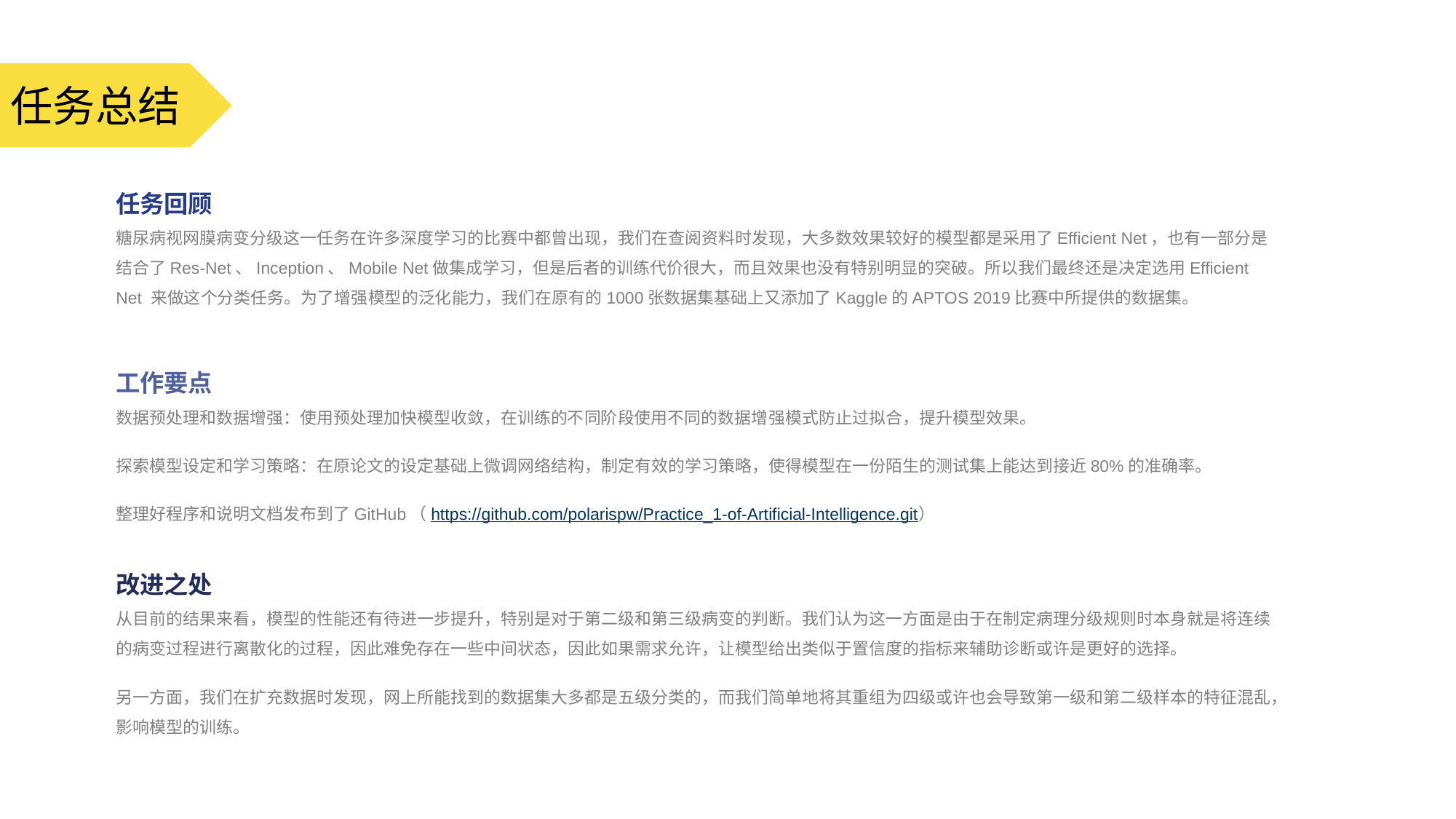

任务总结
任务回顾
糖尿病视网膜病变分级这一任务在许多深度学习的比赛中都曾出现，我们在查阅资料时发现，大多数效果较好的模型都是采用了Efficient Net，也有一部分是结合了Res-Net、Inception、Mobile Net做集成学习，但是后者的训练代价很大，而且效果也没有特别明显的突破。所以我们最终还是决定选用Efficient Net 来做这个分类任务。为了增强模型的泛化能力，我们在原有的1000张数据集基础上又添加了Kaggle的APTOS 2019比赛中所提供的数据集。
工作要点
数据预处理和数据增强：使用预处理加快模型收敛，在训练的不同阶段使用不同的数据增强模式防止过拟合，提升模型效果。
探索模型设定和学习策略：在原论文的设定基础上微调网络结构，制定有效的学习策略，使得模型在一份陌生的测试集上能达到接近80%的准确率。
整理好程序和说明文档发布到了GitHub（https://github.com/polarispw/Practice_1-of-Artificial-Intelligence.git）
改进之处
从目前的结果来看，模型的性能还有待进一步提升，特别是对于第二级和第三级病变的判断。我们认为这一方面是由于在制定病理分级规则时本身就是将连续的病变过程进行离散化的过程，因此难免存在一些中间状态，因此如果需求允许，让模型给出类似于置信度的指标来辅助诊断或许是更好的选择。
另一方面，我们在扩充数据时发现，网上所能找到的数据集大多都是五级分类的，而我们简单地将其重组为四级或许也会导致第一级和第二级样本的特征混乱，影响模型的训练。